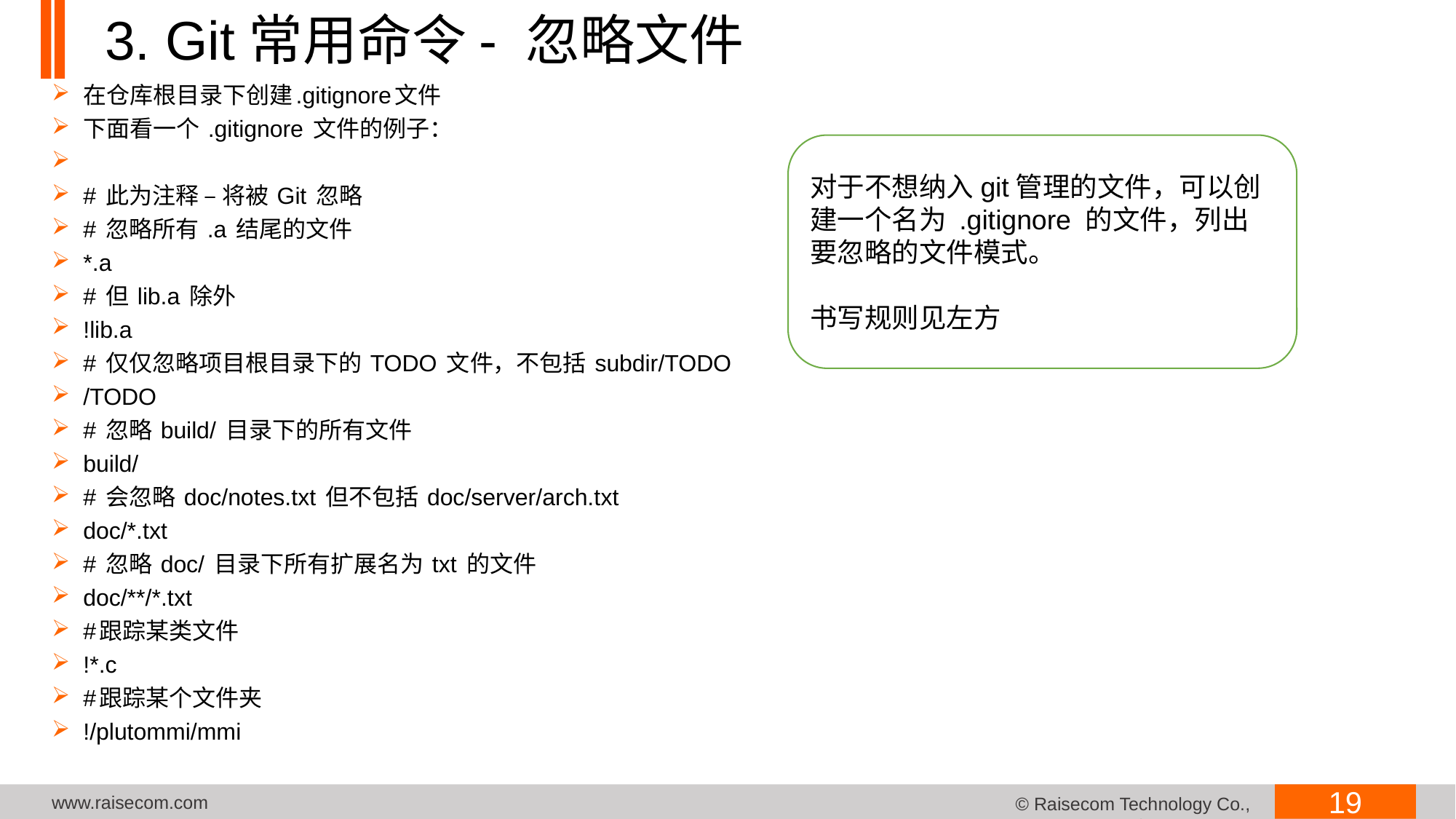

# 3. Git常用命令- 忽略文件
在仓库根目录下创建.gitignore文件
下面看一个 .gitignore 文件的例子：

# 此为注释 – 将被 Git 忽略
# 忽略所有 .a 结尾的文件
*.a
# 但 lib.a 除外
!lib.a
# 仅仅忽略项目根目录下的 TODO 文件，不包括 subdir/TODO
/TODO
# 忽略 build/ 目录下的所有文件
build/
# 会忽略 doc/notes.txt 但不包括 doc/server/arch.txt
doc/*.txt
# 忽略 doc/ 目录下所有扩展名为 txt 的文件
doc/**/*.txt
#跟踪某类文件
!*.c
#跟踪某个文件夹
!/plutommi/mmi

对于不想纳入git管理的文件，可以创建一个名为 .gitignore 的文件，列出要忽略的文件模式。

书写规则见左方